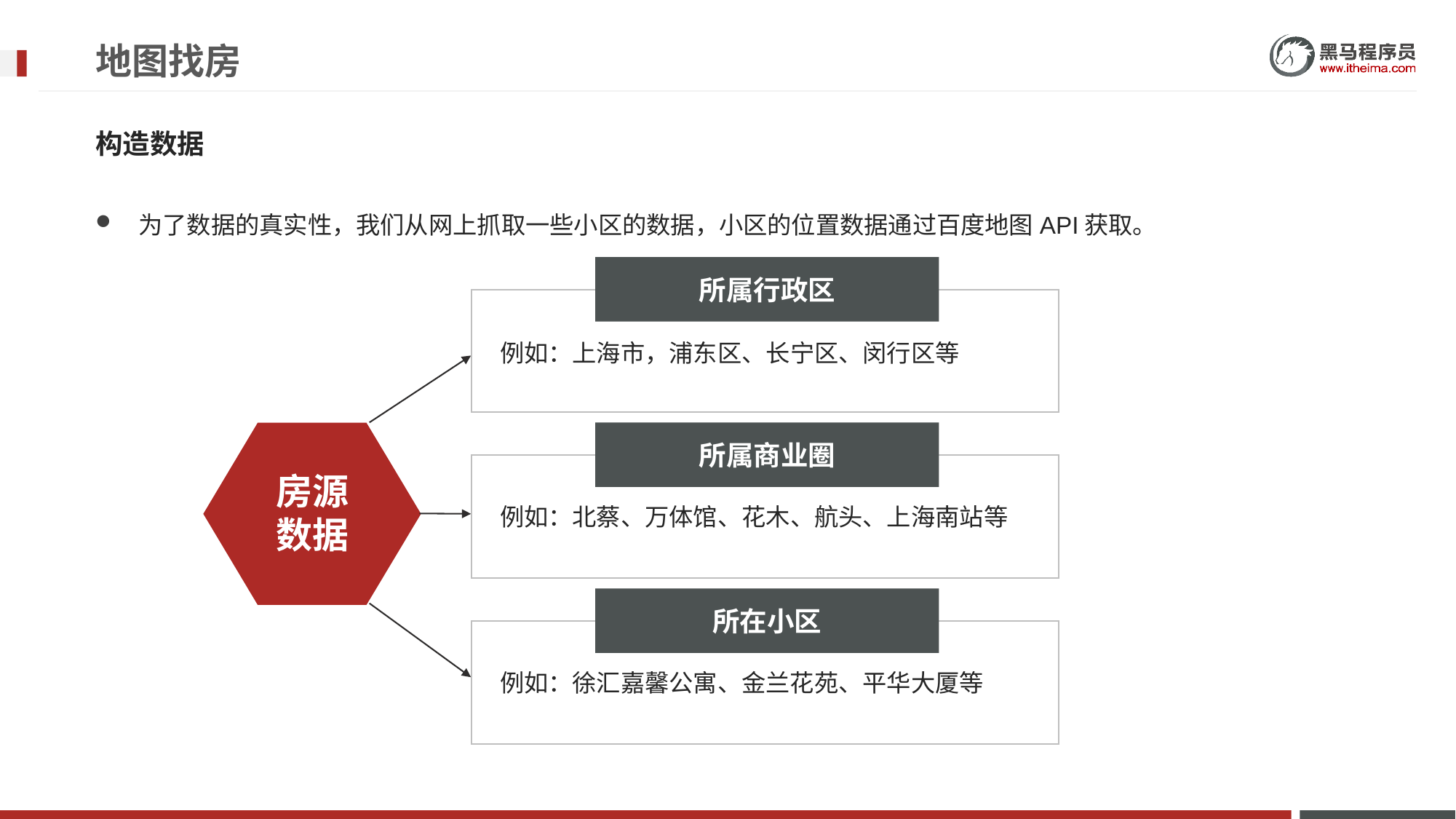

# 地图找房
构造数据
为了数据的真实性，我们从网上抓取一些小区的数据，小区的位置数据通过百度地图API获取。
所属行政区

例如：上海市，浦东区、长宁区、闵行区等

所属商业圈

房源
数据
例如：北蔡、万体馆、花木、航头、上海南站等

所在小区

例如：徐汇嘉馨公寓、金兰花苑、平华大厦等